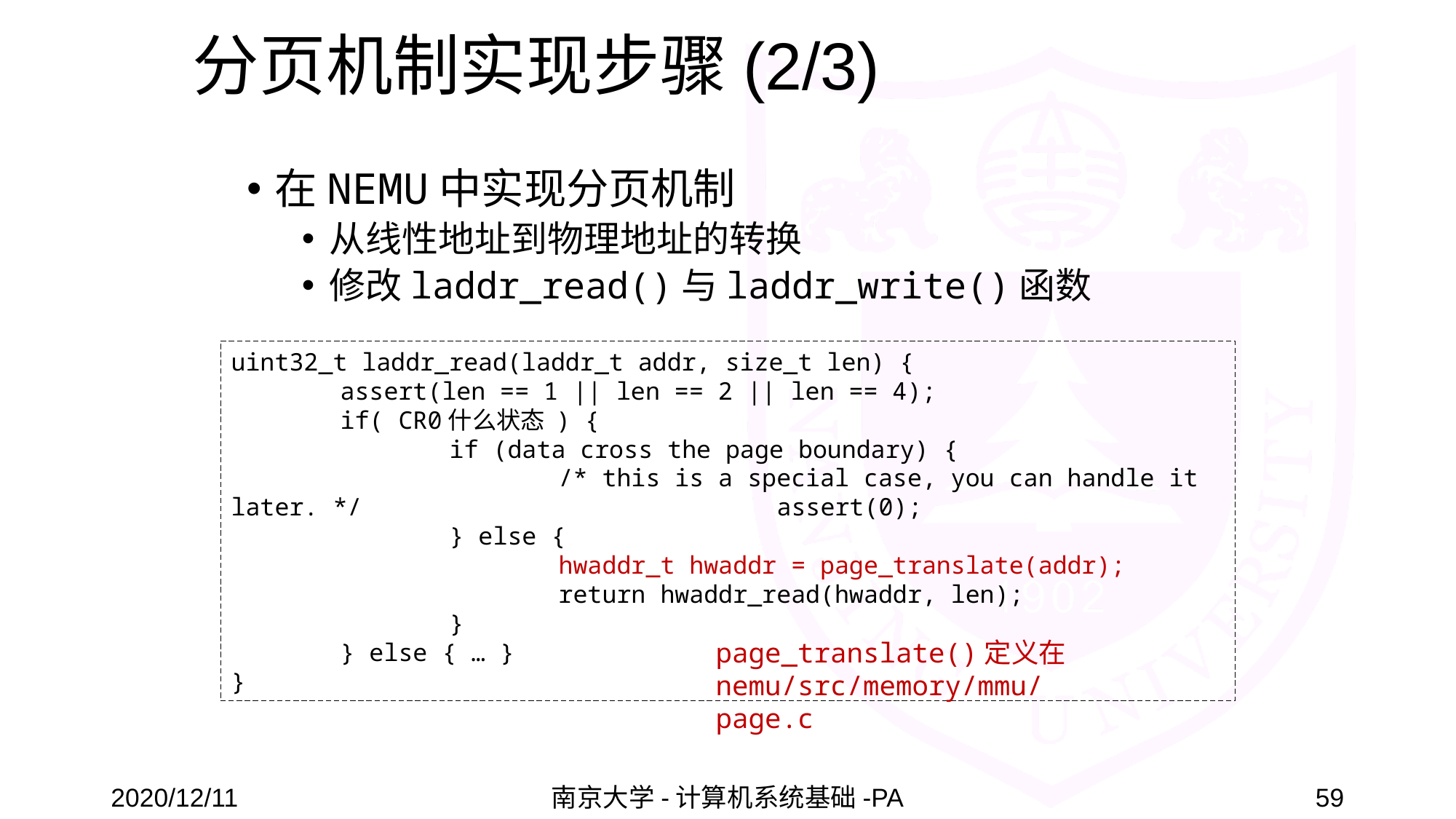

# 分页机制实现步骤(2/3)
在NEMU中实现分页机制
从线性地址到物理地址的转换
修改laddr_read()与laddr_write()函数
uint32_t laddr_read(laddr_t addr, size_t len) {
	assert(len == 1 || len == 2 || len == 4);
	if( CR0什么状态 ) {
		if (data cross the page boundary) {
			/* this is a special case, you can handle it later. */				assert(0);
		} else {
			hwaddr_t hwaddr = page_translate(addr);
			return hwaddr_read(hwaddr, len);
		}
	} else { … }
}
page_translate()定义在nemu/src/memory/mmu/page.c
2020/12/11
南京大学-计算机系统基础-PA
59